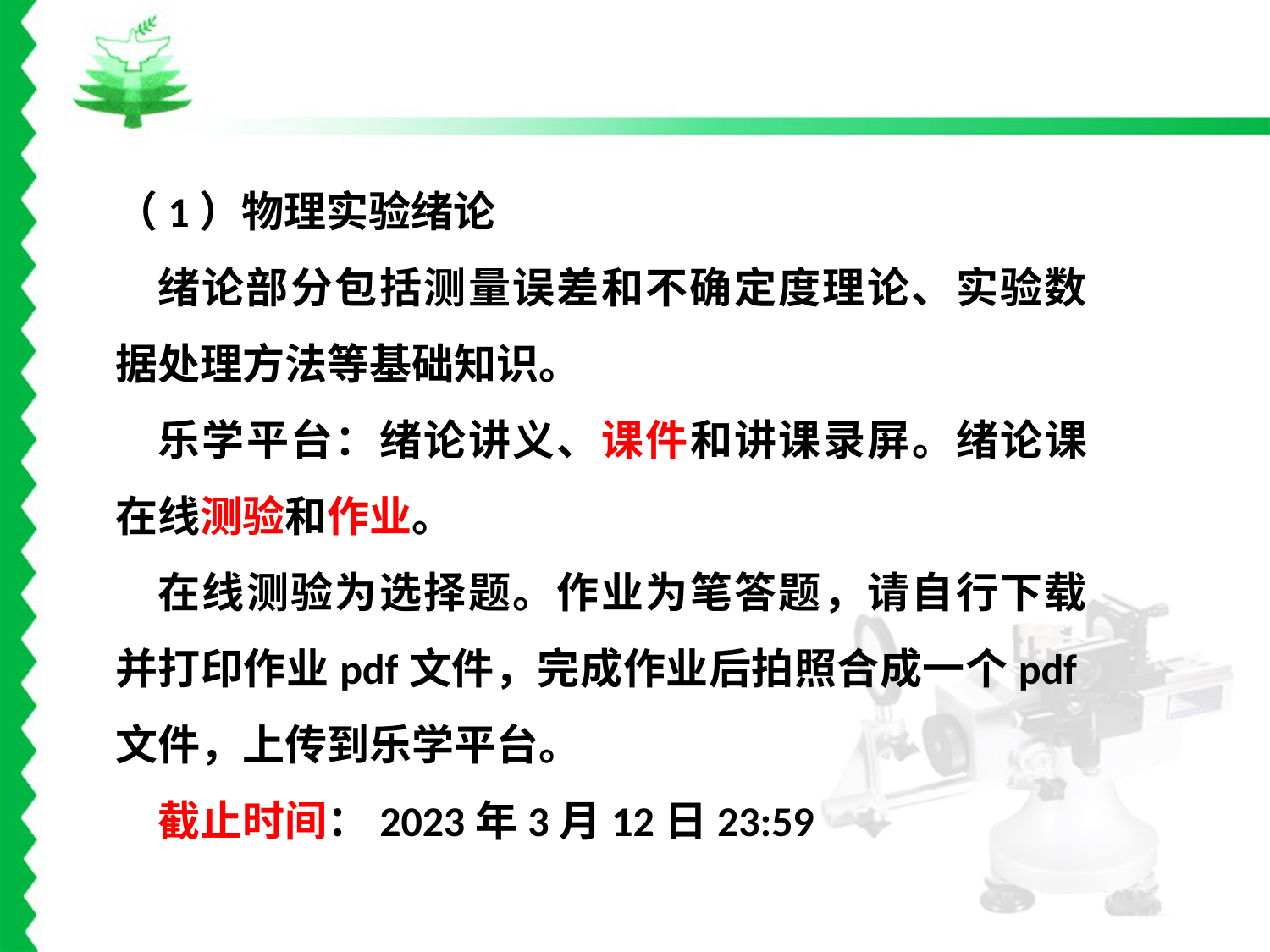

（1）物理实验绪论
绪论部分包括测量误差和不确定度理论、实验数据处理方法等基础知识。
乐学平台：绪论讲义、课件和讲课录屏。绪论课在线测验和作业。
在线测验为选择题。作业为笔答题，请自行下载并打印作业pdf文件，完成作业后拍照合成一个pdf文件，上传到乐学平台。
截止时间：2023年3月12日23:59